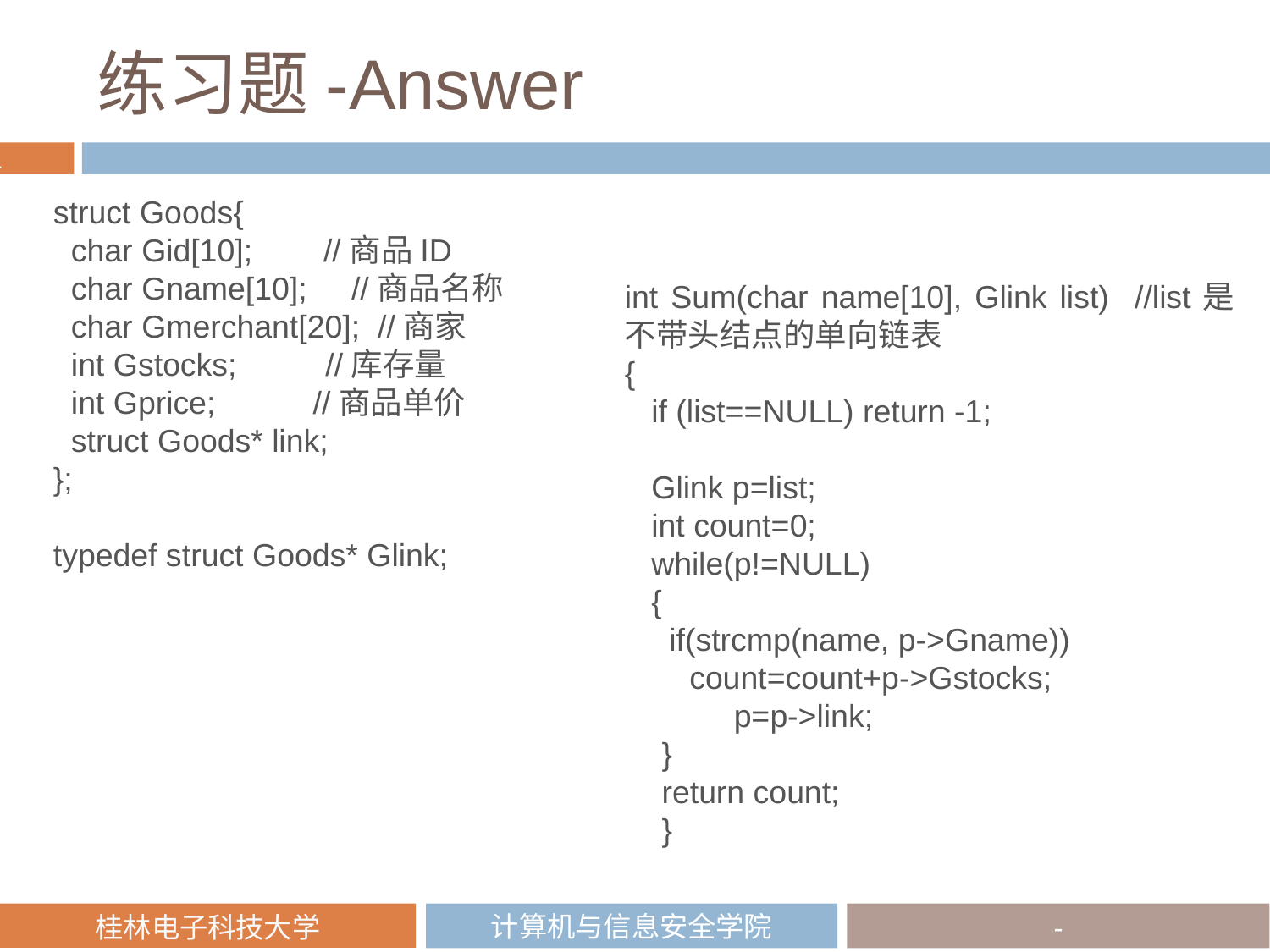

# 练习题-Answer

struct Goods{
  char Gid[10];        //商品ID
  char Gname[10];     //商品名称
  char Gmerchant[20];  //商家
  int Gstocks;          //库存量
  int Gprice;           //商品单价
  struct Goods* link;
};

typedef struct Goods* Glink;
int Sum(char name[10], Glink list)  //list是不带头结点的单向链表
{
   if (list==NULL) return -1;

   Glink p=list;
   int count=0;
   while(p!=NULL)
   {
     if(strcmp(name, p->Gname))
count=count+p->Gstocks;
     p=p->link;
}
return count;
}